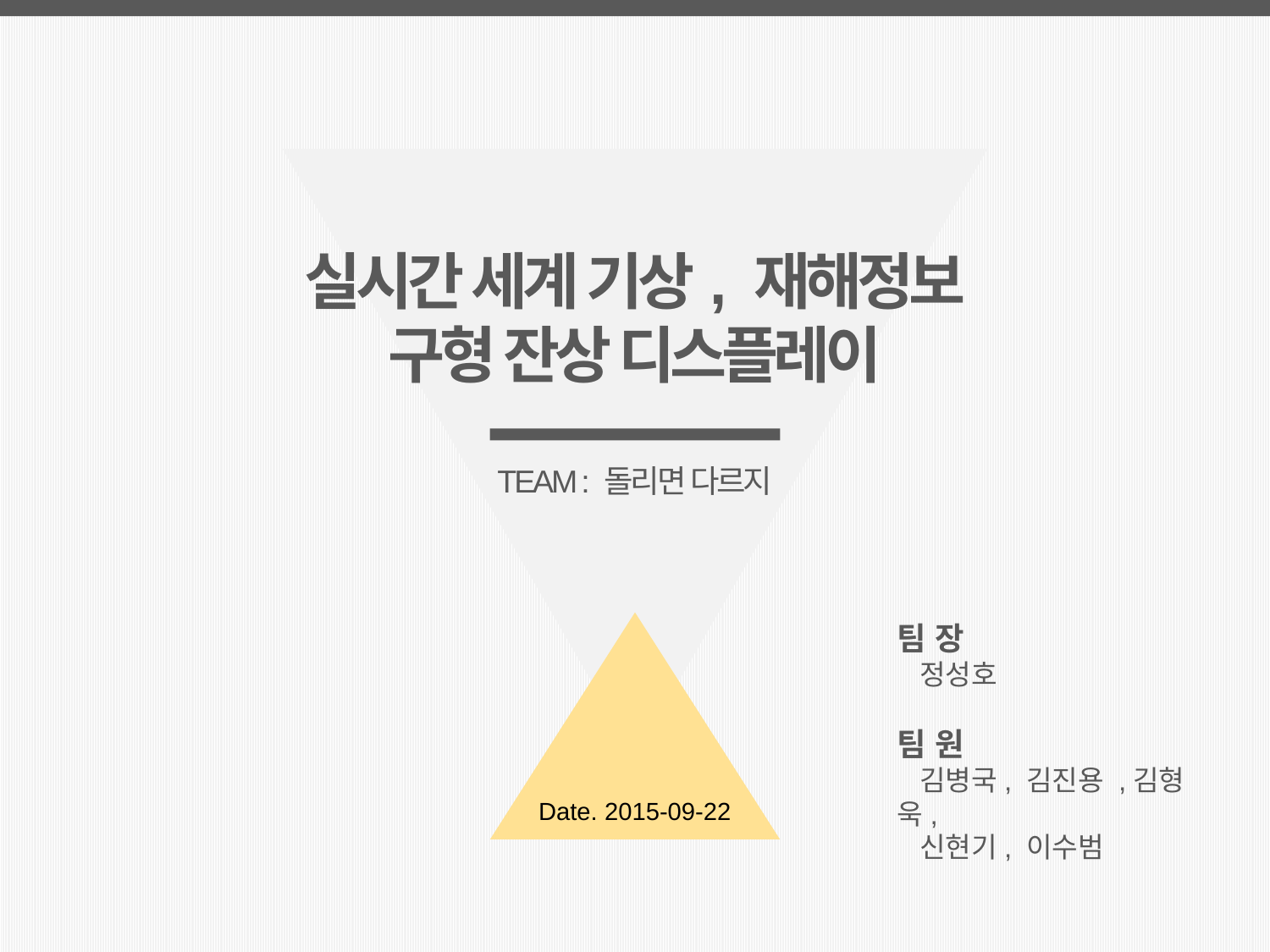

실시간 세계 기상, 재해정보
구형 잔상 디스플레이

TEAM : 돌리면 다르지

팀 장
  정성호

팀 원
  김병국, 김진용 ,김형욱,
  신현기, 이수범
Date. 2015-09-22